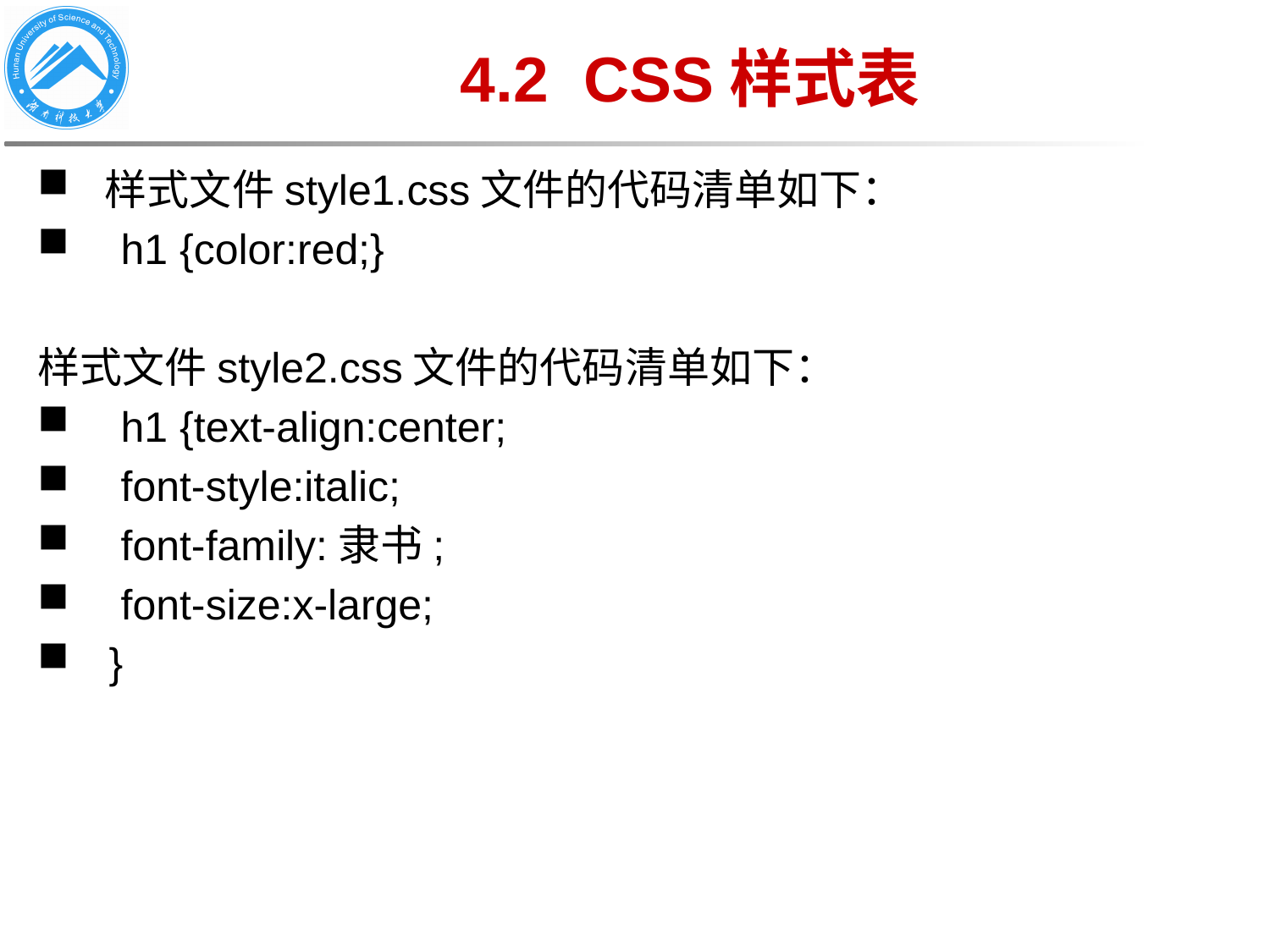

# 4.2  CSS样式表
 样式文件style1.css文件的代码清单如下：
   h1 {color:red;}

样式文件style2.css文件的代码清单如下：
   h1 {text-align:center;
   font-style:italic;
   font-family:隶书;
   font-size:x-large;
  }